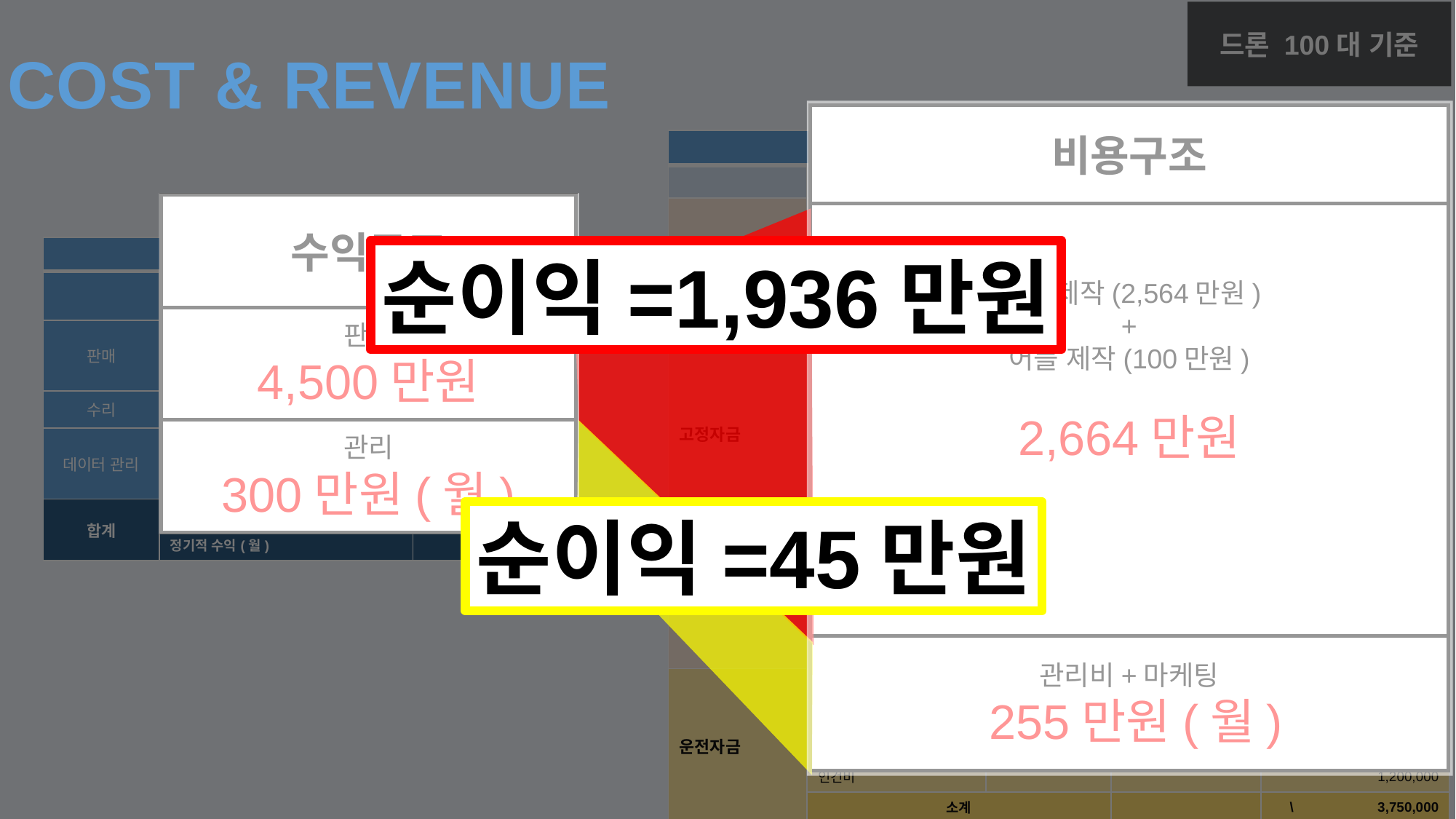

드론 100대 기준
COST & REVENUE

드론 제작(2,564만원)
+
어플 제작(100만원)

2,664만원
비용구조
관리비+마케팅
 255만원(월)
| 비용구조 |  |  |  |  |  |
| --- | --- | --- | --- | --- | --- |
|  | 내용 | 세부내용 |  | 단가 (단위: 원) | 금액 (단위: 원) |
| 고정자금 | 드론 제작 비용 | 베이스보드 |  | 25,000 | 2,500,000 |
|  |  | 아두이노 프로 마이크로 |  | 45,000 | 4,500,000 |
|  |  | ESP-01 와이파이 모듈 |  | 11,000 | 1,100,000 |
|  |  | GY-521 가속도센서 모듈 |  | 6,400 | 640,000 |
|  |  | 바디+모터 지지대 |  | 26,000 | 2,600,000 |
|  |  | 날개 |  | 4,500 | 450,000 |
|  |  | 모터 |  | 5,000 | 500,000 |
|  |  | 3.7V/600mA 배터리 |  | 15,000 | 1,500,000 |
|  |  | USM 배터리 충전기 |  | 10,000 | 1,000,000 |
|  |  | 카메라 |  | 40,000 | 4,000,000 |
|  |  | GY-50 3축 디지털 자이로 각속도 센서 모듈 |  | 28,000 | 2,800,000 |
|  | 어플 제작 비용 | 어플 제작 |  | 자체인력활용 | 500,000 |
|  |  | 디자인 |  | 자체인력활용 | 500,000 |
|  | 소계 |  |  |  | \ 26,640,000 |
| 운전자금 | A/S 관리비 |  |  |  | 500,000 |
|  | 어플 유지관리비 |  |  |  | 500,00 |
|  | 마케팅 비 |  |  |  | 2,000,000 |
|  | 인건비 |  |  |  | 1,200,000 |
|  | 소계 |  |  |  | \ 3,750,000 |
| 총 계 |  |  |  |  | \ 30,390,000 |

수익구조
판매
4,500만원
관리
300만원(월)

| 수익구조 |  |  |
| --- | --- | --- |
|  | 세부내용 | 금액 (단위: 만원) |
| 판매 | 대상 : 개인, 관광업체 또는 지방자치단체 (드론 판매 단가: 45만원) | 4,500 |
| 수리 | 부품 별 상이 | 100 |
| 데이터 관리 | 어플을 통한 고객 데이터(성향, 나이, 성 분류에 따른 선호 관광지 등) 수집 | 200 (거래 기업 당, 1개월 서비스 이용료) |
| 합계 | 단발적 수익 | 4,500 |
|  | 정기적 수익(월) | 300 |
순이익=1,936만원

순이익=45만원